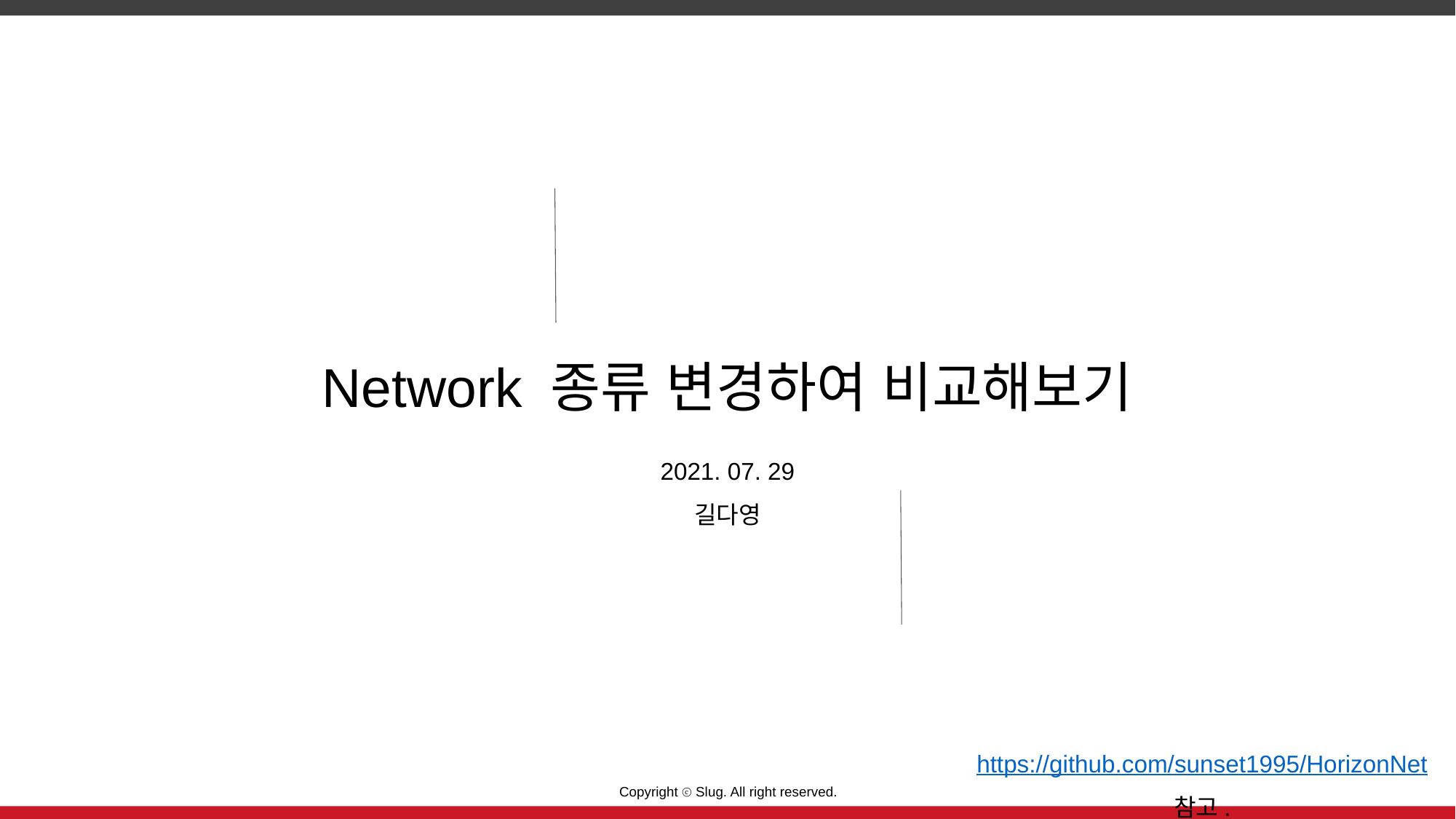

Network 종류 변경하여 비교해보기
2021. 07. 29
길다영
https://github.com/sunset1995/HorizonNet 참고.